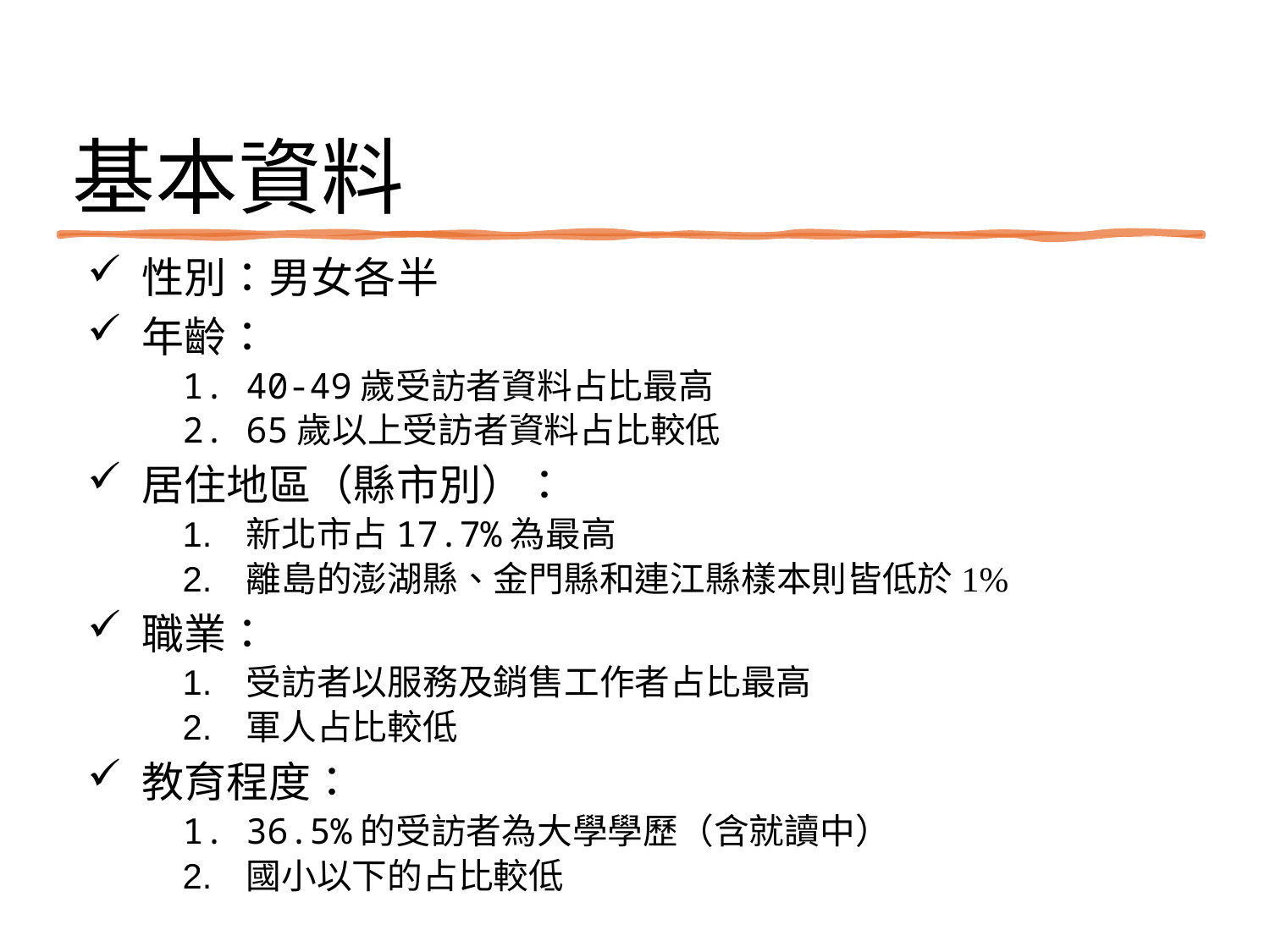

# 基本資料

 性別：男女各半
 年齡：
40-49歲受訪者資料占比最高
65歲以上受訪者資料占比較低
 居住地區（縣市別）：
新北市占17.7%為最高
離島的澎湖縣、金門縣和連江縣樣本則皆低於1%
 職業：
受訪者以服務及銷售工作者占比最高
軍人占比較低
 教育程度：
36.5%的受訪者為大學學歷（含就讀中）
國小以下的占比較低

10